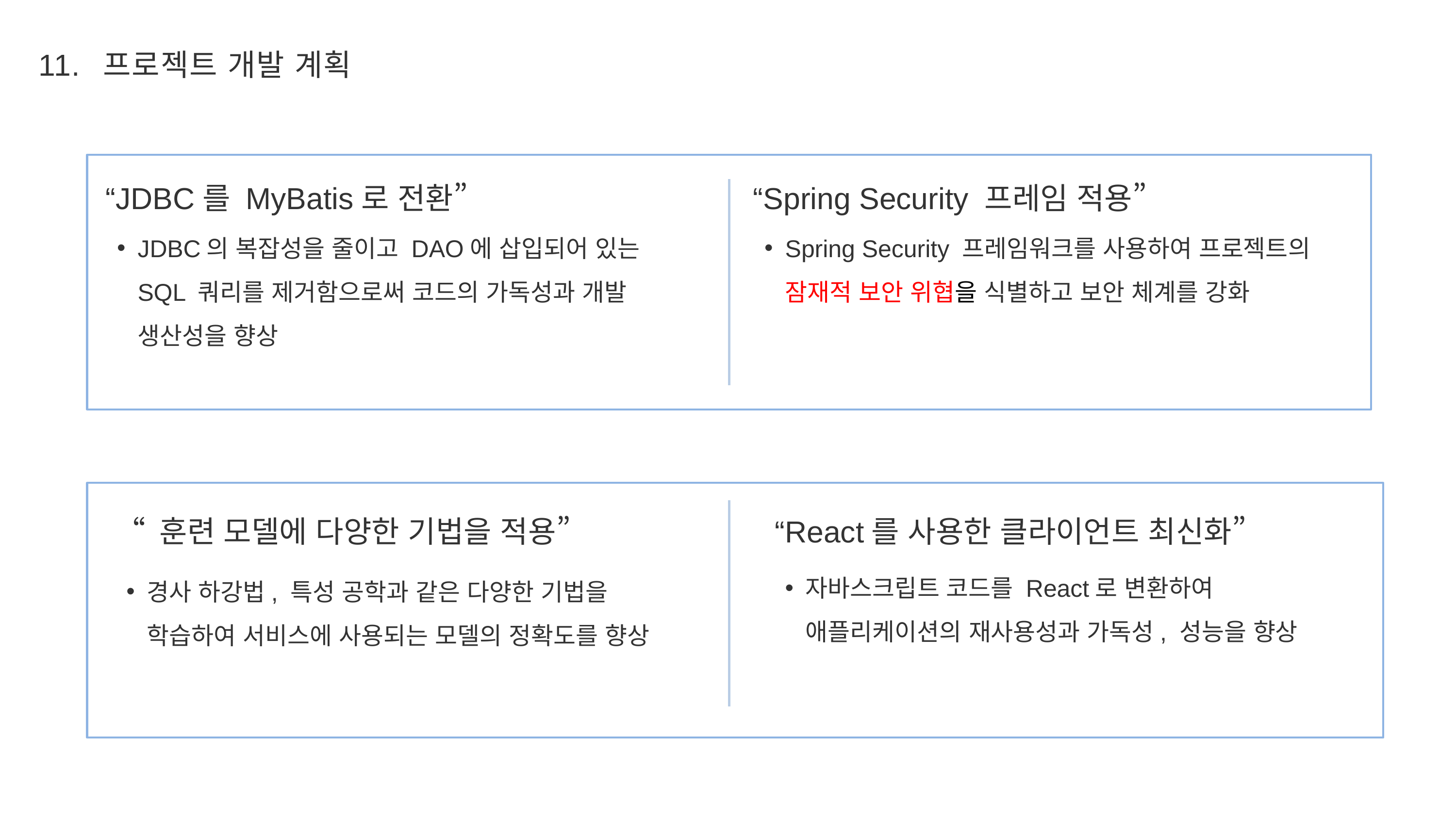

11.
프로젝트 개발 계획

“JDBC를 MyBatis로 전환”
“Spring Security 프레임 적용”
JDBC의 복잡성을 줄이고 DAO에 삽입되어 있는 SQL 쿼리를 제거함으로써 코드의 가독성과 개발 생산성을 향상
Spring Security 프레임워크를 사용하여 프로젝트의 잠재적 보안 위협을 식별하고 보안 체계를 강화

“ 훈련 모델에 다양한 기법을 적용”
“React를 사용한 클라이언트 최신화”
자바스크립트 코드를 React로 변환하여 애플리케이션의 재사용성과 가독성, 성능을 향상
경사 하강법, 특성 공학과 같은 다양한 기법을 학습하여 서비스에 사용되는 모델의 정확도를 향상